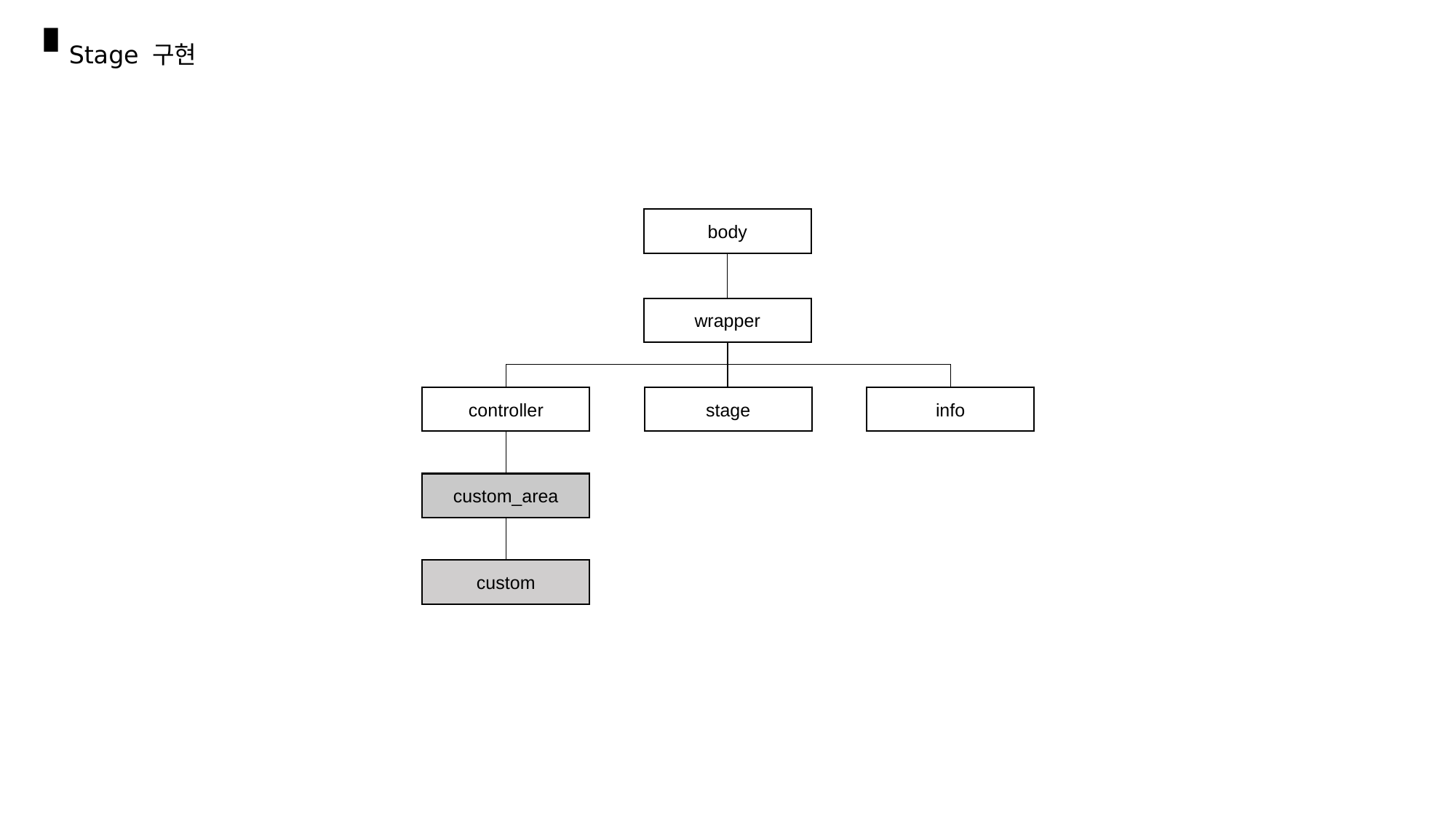

Stage 구현
body
wrapper
controller
info
stage
custom_area
custom